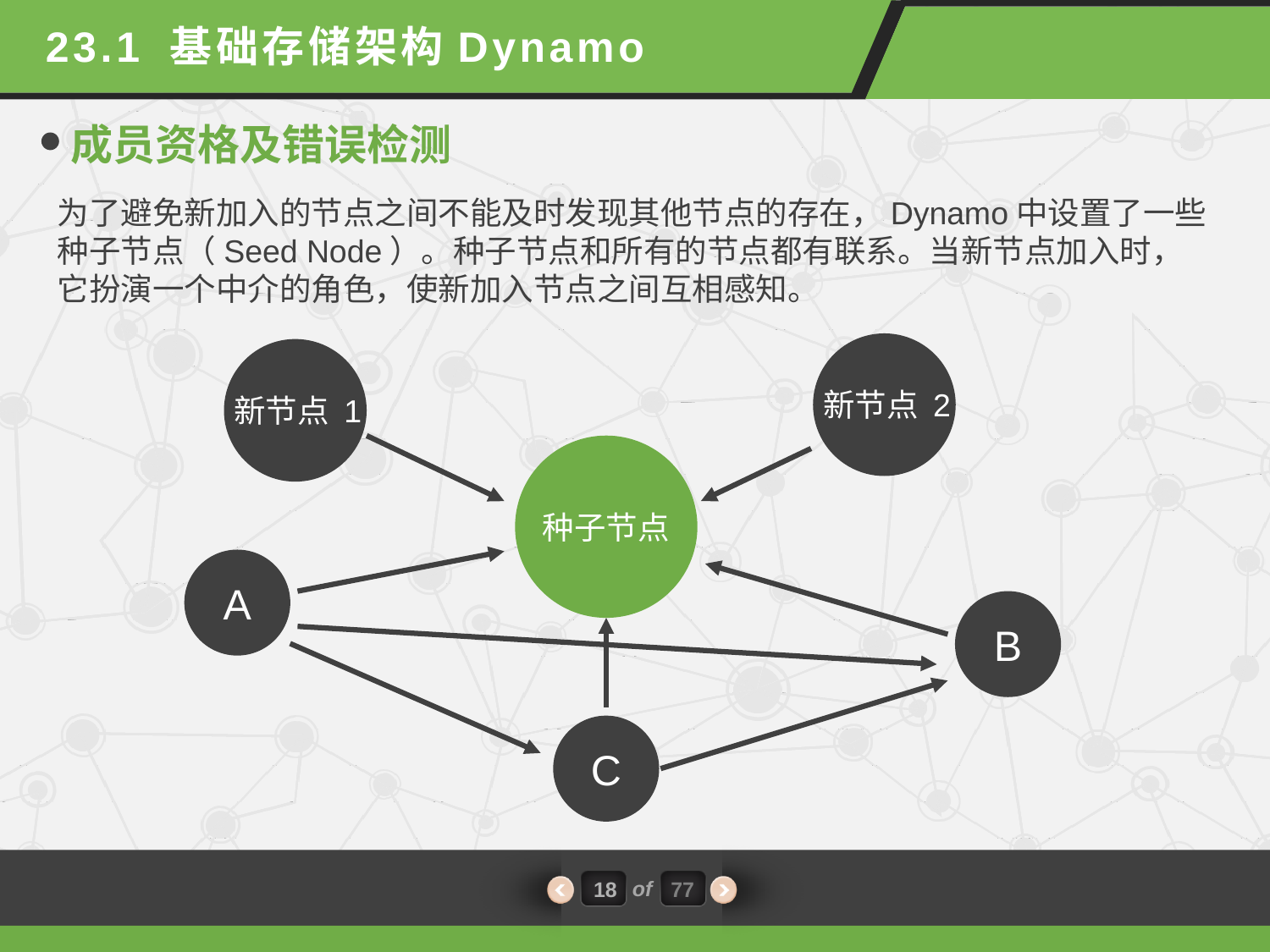

23.1 基础存储架构Dynamo
成员资格及错误检测

为了避免新加入的节点之间不能及时发现其他节点的存在，Dynamo中设置了一些种子节点（Seed Node）。种子节点和所有的节点都有联系。当新节点加入时，它扮演一个中介的角色，使新加入节点之间互相感知。

新节点 2
新节点 1

种子节点
A
B
C
18